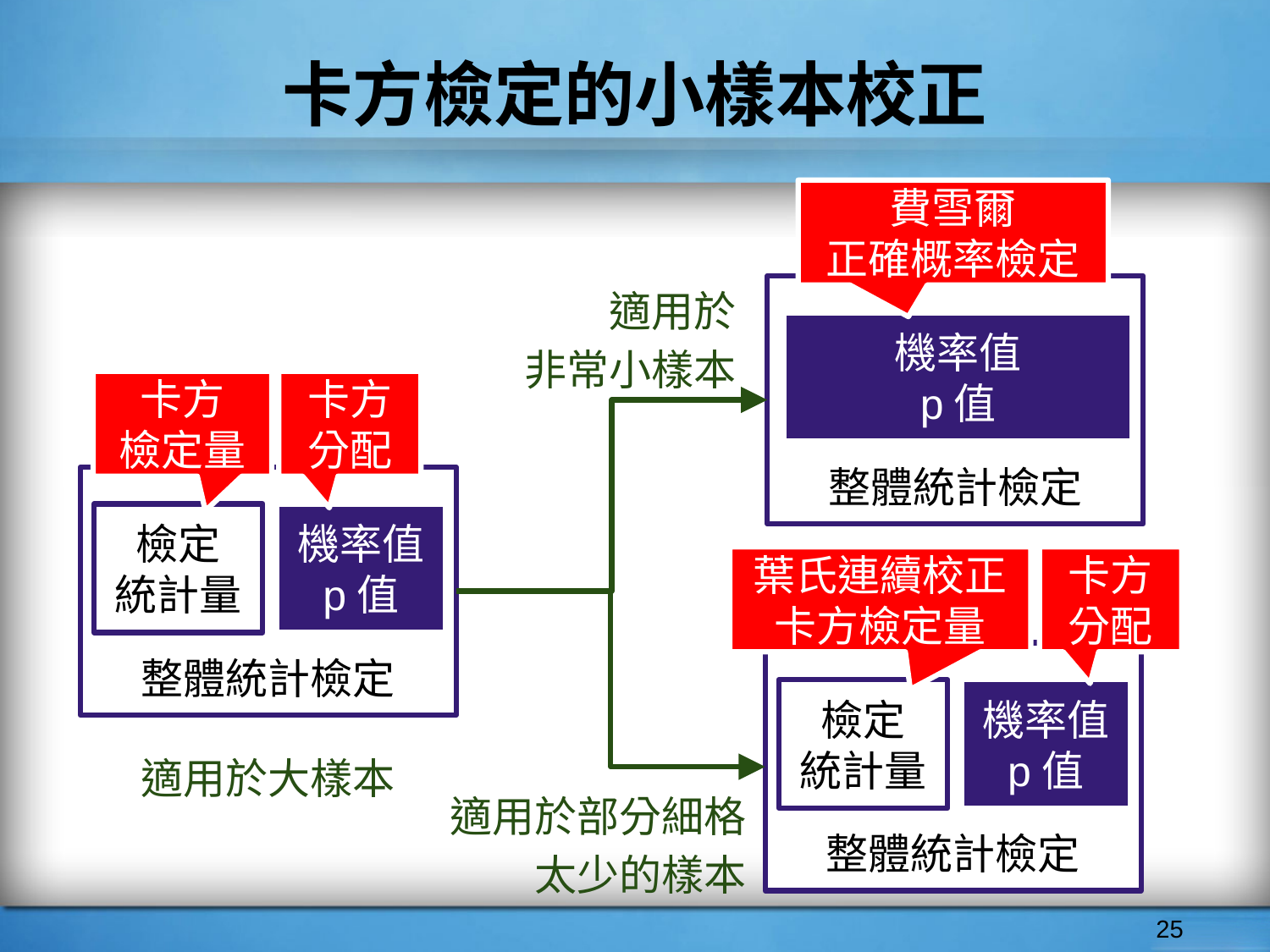

# 卡方檢定的小樣本校正
費雪爾
正確概率檢定
整體統計檢定
適用於
非常小樣本
機率值
p值
卡方
檢定量
卡方
分配
整體統計檢定
檢定
統計量
機率值
p值
葉氏連續校正卡方檢定量
卡方
分配
整體統計檢定
檢定
統計量
機率值
p值
適用於大樣本
適用於部分細格太少的樣本
25